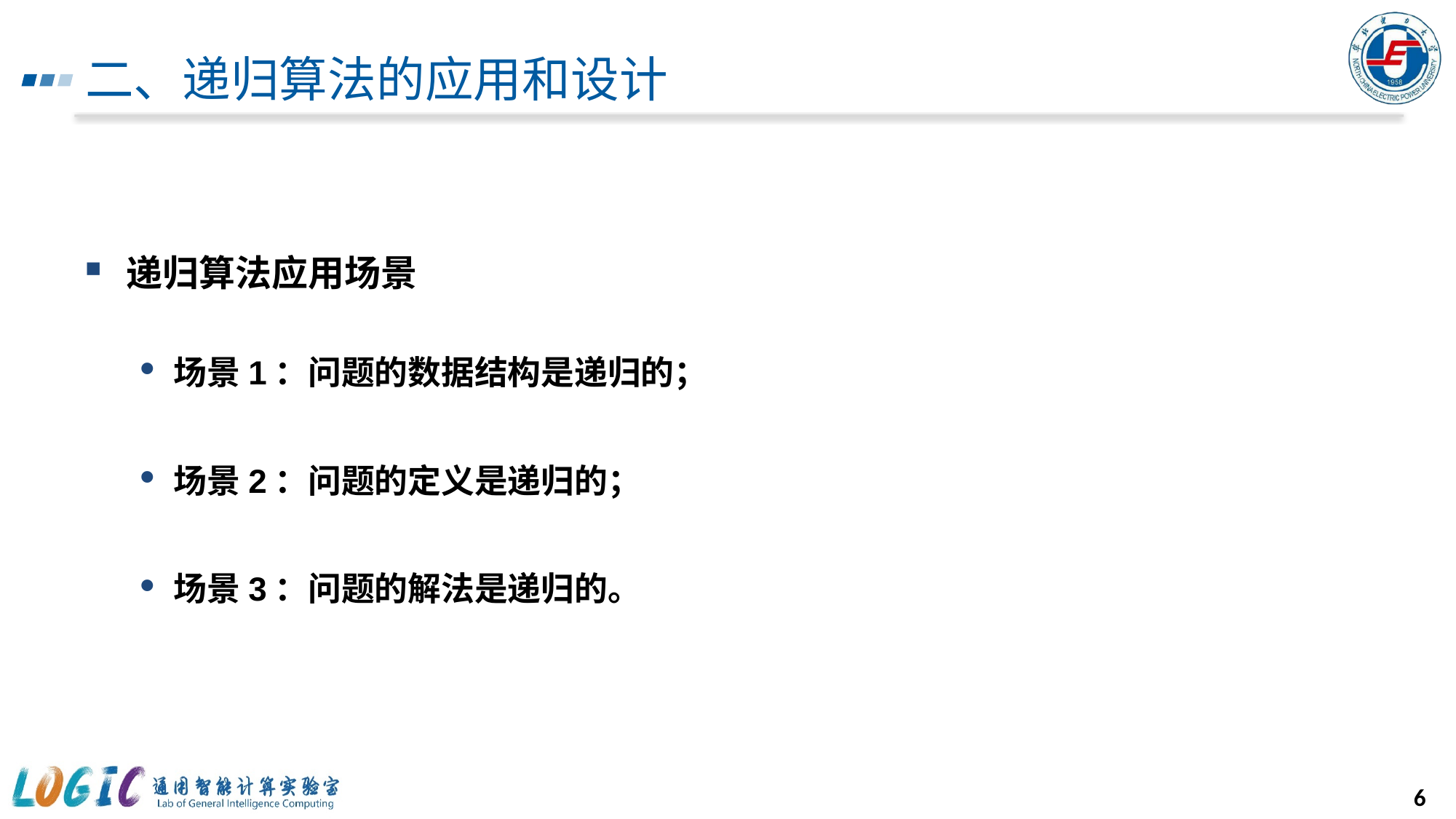

# 二、递归算法的应用和设计

递归算法应用场景

场景1：问题的数据结构是递归的；

场景2：问题的定义是递归的；

场景3：问题的解法是递归的。

6